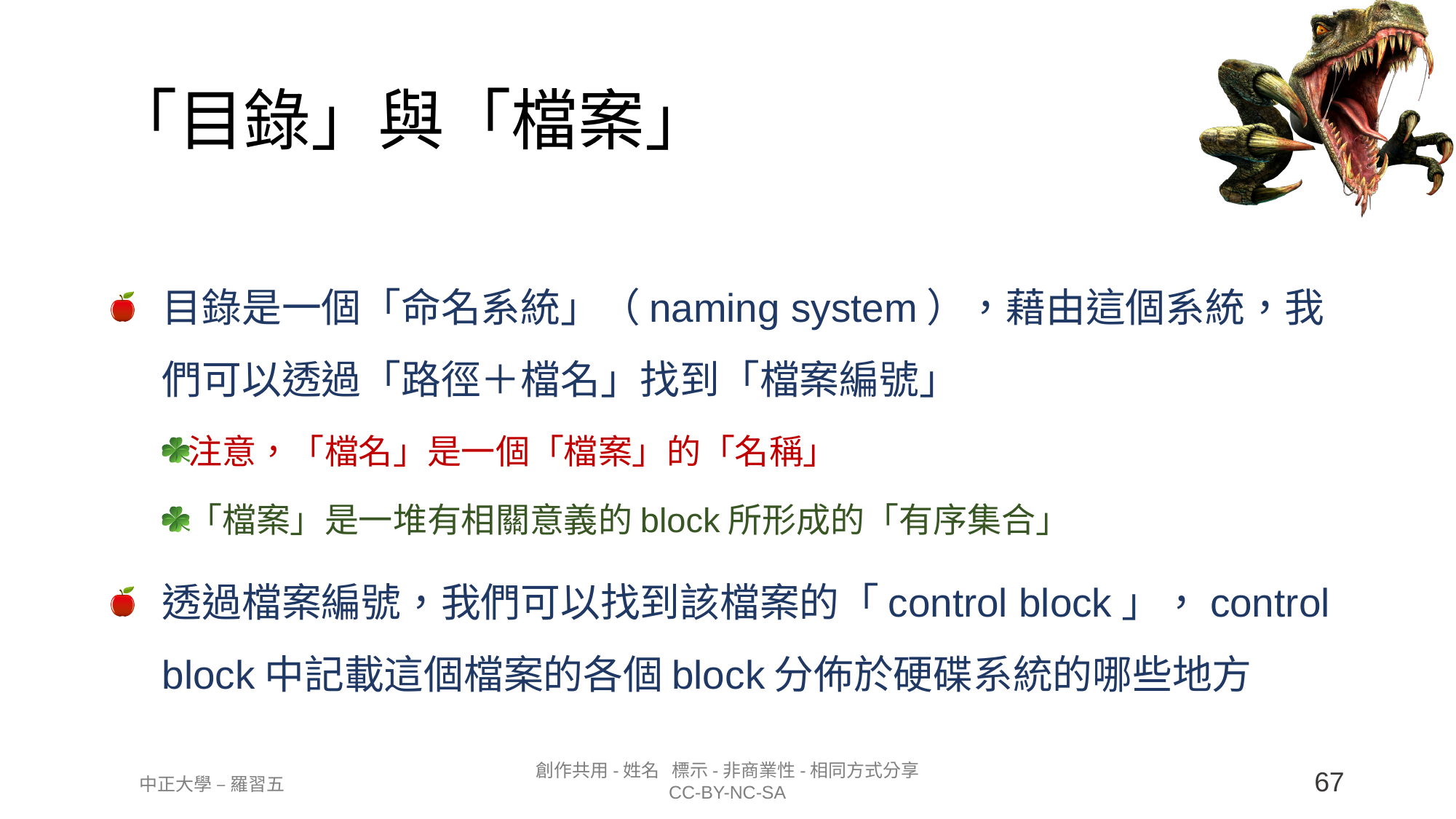

# 「目錄」與「檔案」
目錄是一個「命名系統」（naming system），藉由這個系統，我們可以透過「路徑＋檔名」找到「檔案編號」
注意，「檔名」是一個「檔案」的「名稱」
「檔案」是一堆有相關意義的block所形成的「有序集合」
透過檔案編號，我們可以找到該檔案的「control block」，control block中記載這個檔案的各個block分佈於硬碟系統的哪些地方